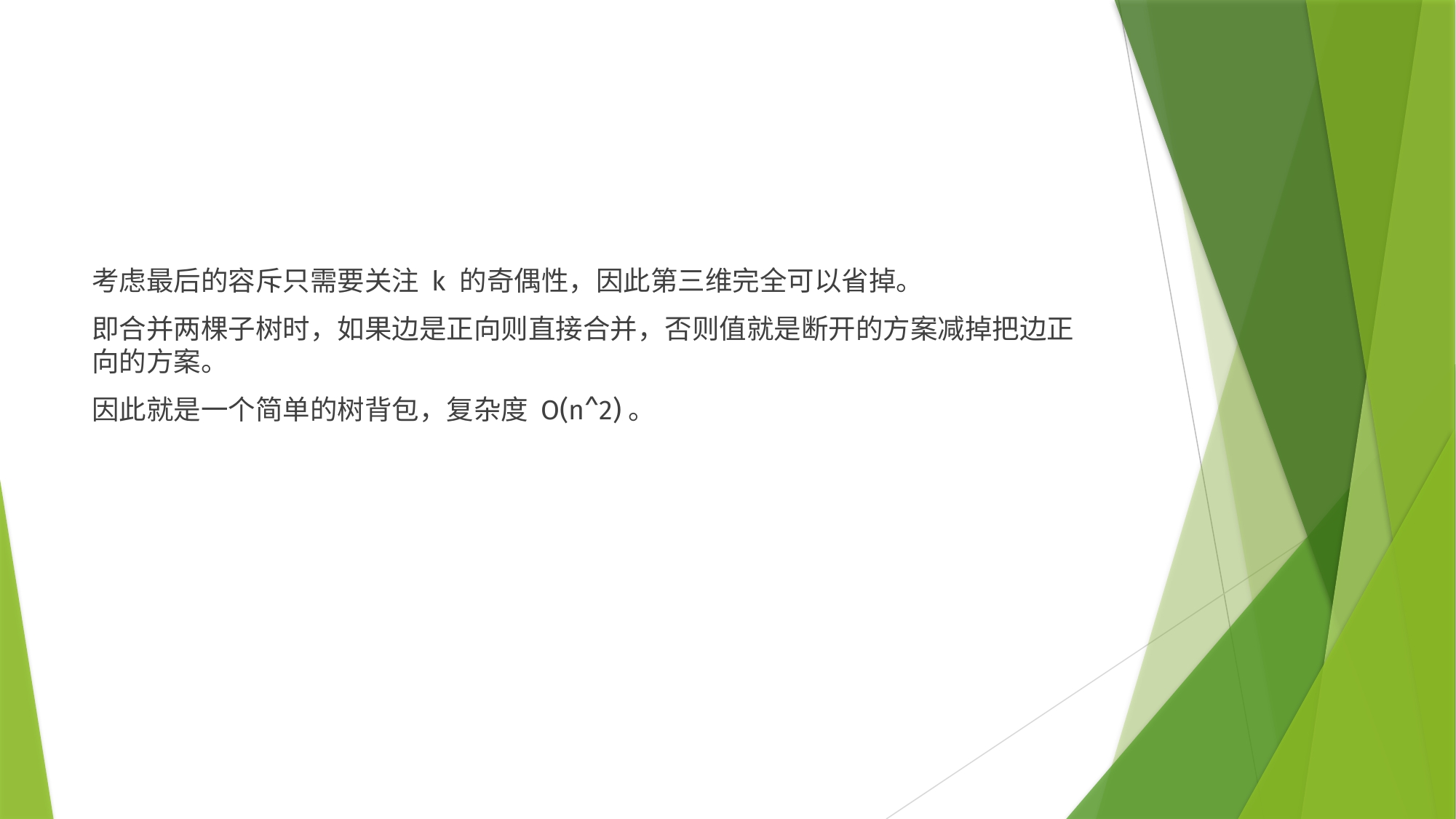

#
考虑最后的容斥只需要关注 k 的奇偶性，因此第三维完全可以省掉。
即合并两棵子树时，如果边是正向则直接合并，否则值就是断开的方案减掉把边正向的方案。
因此就是一个简单的树背包，复杂度 O(n^2)。